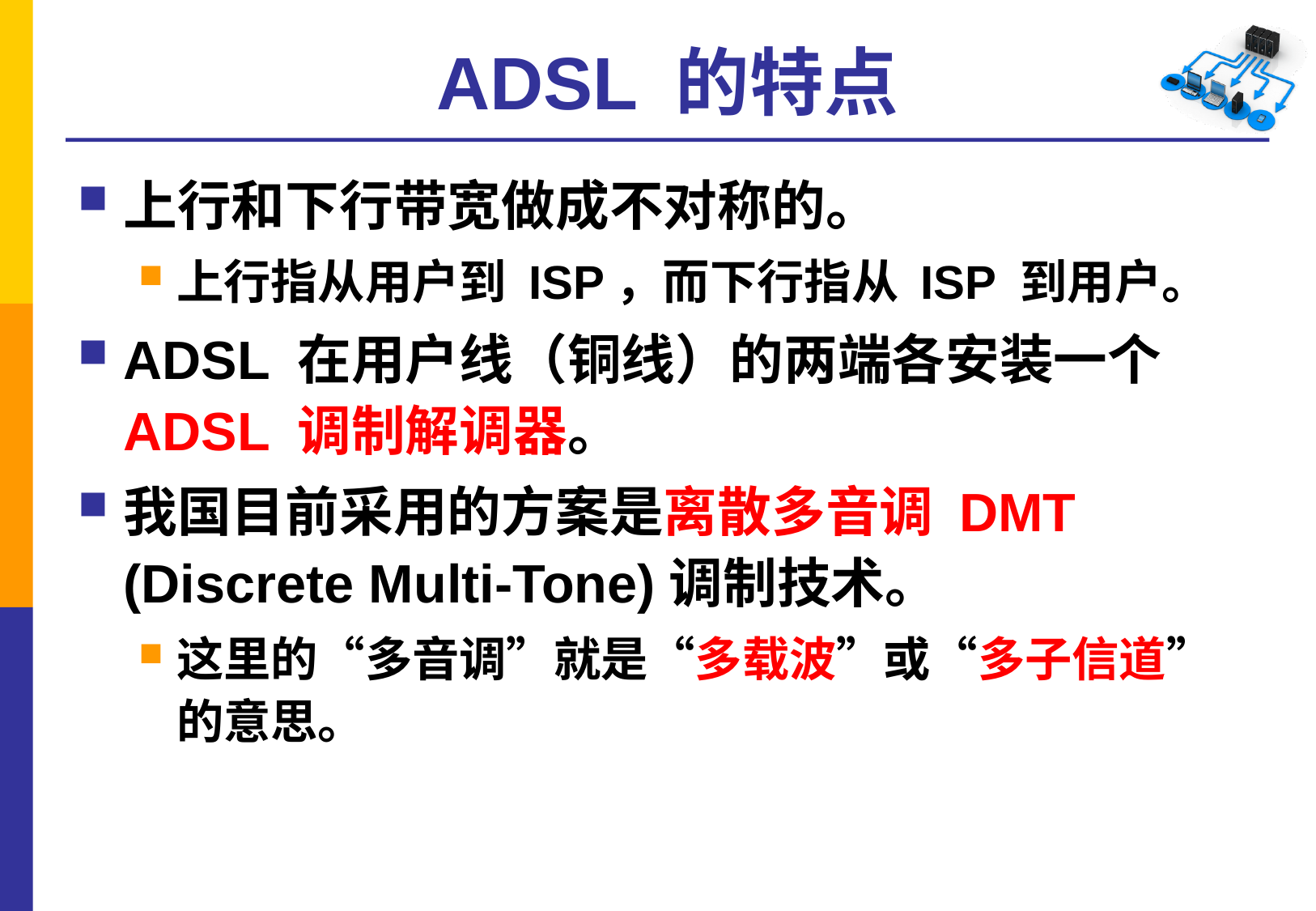

# ADSL 的特点
上行和下行带宽做成不对称的。
上行指从用户到 ISP，而下行指从 ISP 到用户。
ADSL 在用户线（铜线）的两端各安装一个 ADSL 调制解调器。
我国目前采用的方案是离散多音调 DMT (Discrete Multi-Tone)调制技术。
这里的“多音调”就是“多载波”或“多子信道”的意思。